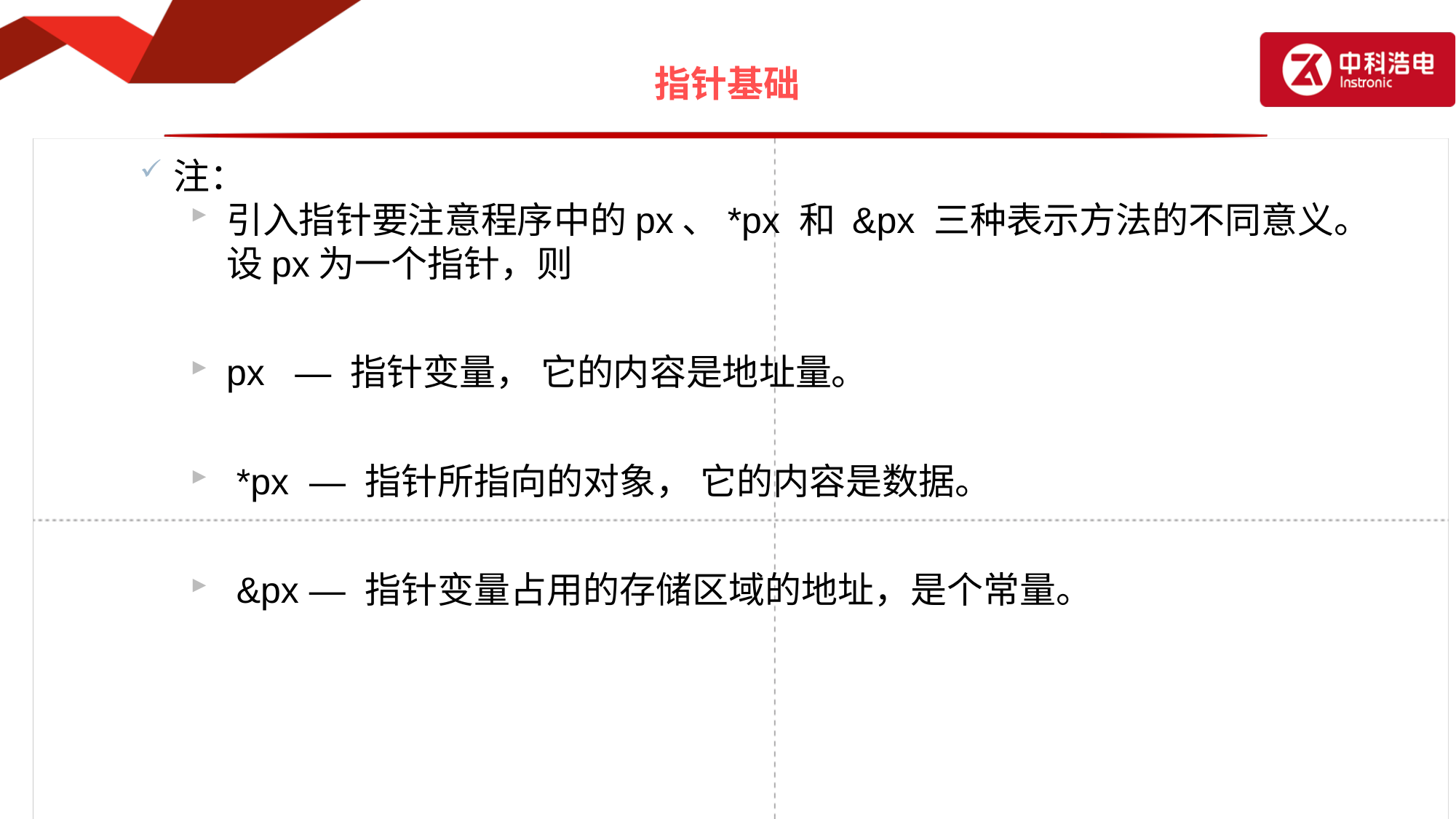

# 指针基础
注：
引入指针要注意程序中的px、*px 和 &px 三种表示方法的不同意义。设px为一个指针，则

px   — 指针变量， 它的内容是地址量。

 *px  — 指针所指向的对象， 它的内容是数据。

 &px — 指针变量占用的存储区域的地址，是个常量。